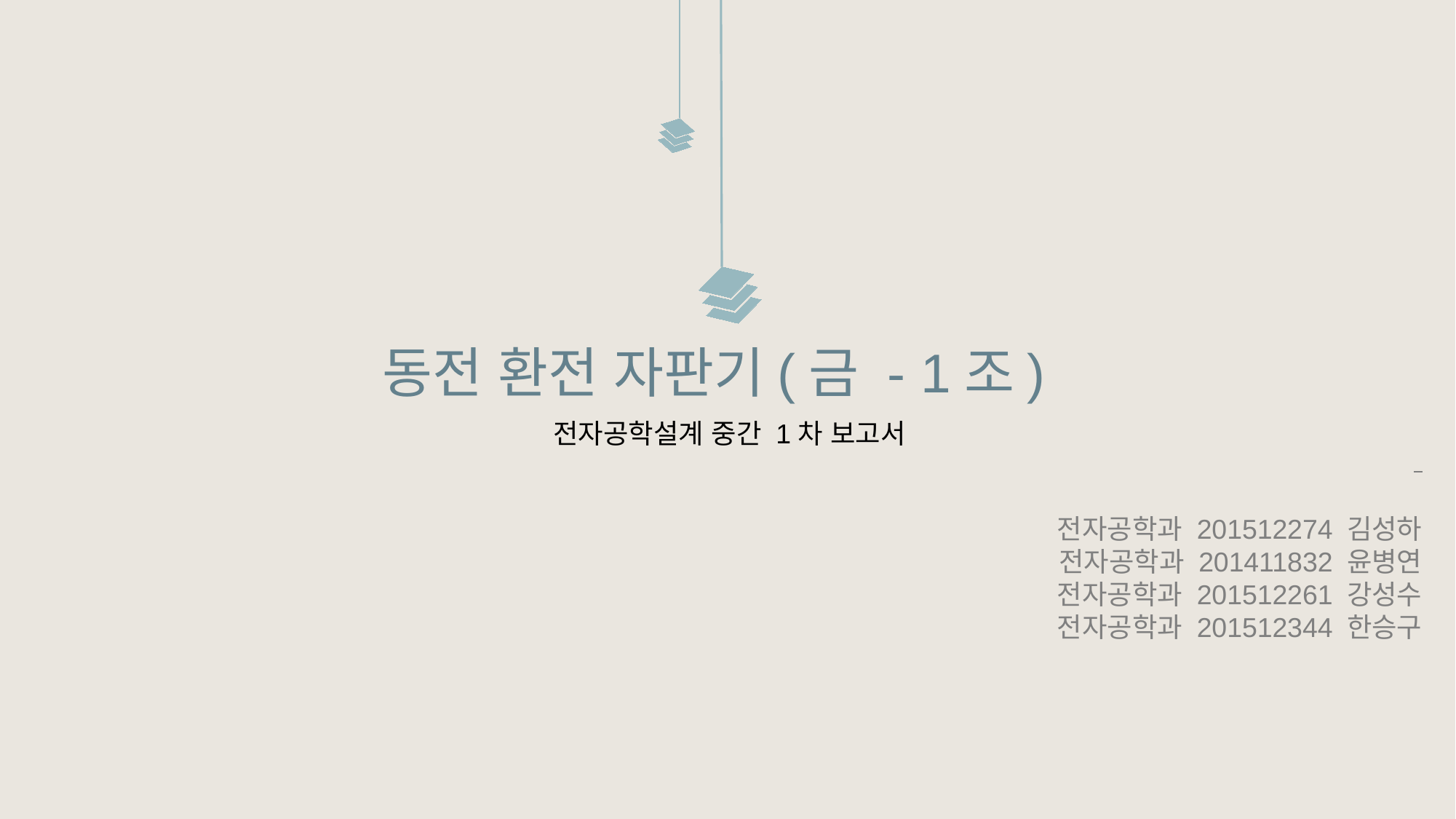

동전 환전 자판기(금 - 1조)
전자공학설계 중간 1차 보고서

전자공학과 201512274 김성하
전자공학과 201411832 윤병연
전자공학과 201512261 강성수
전자공학과 201512344 한승구